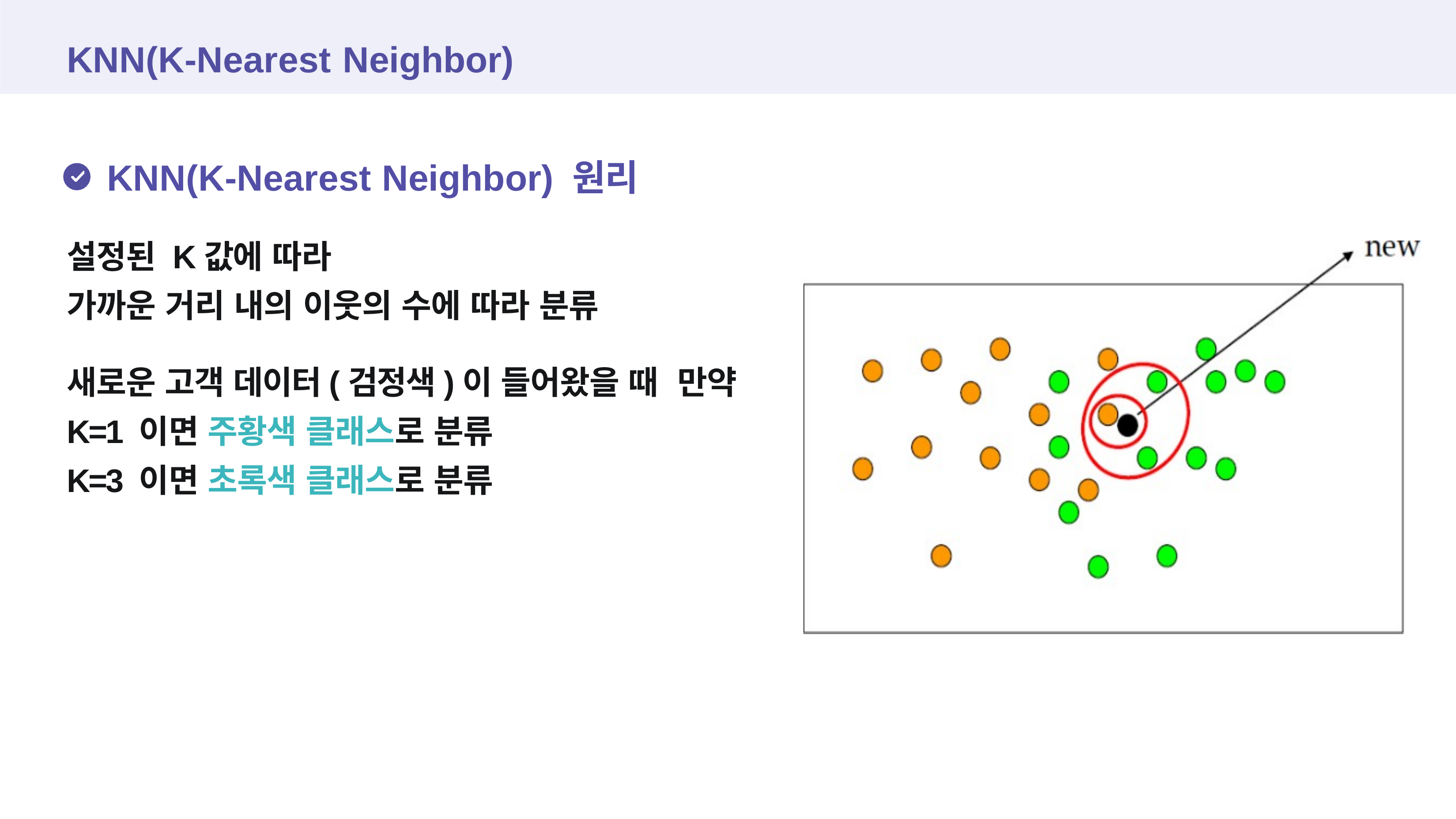

# KNN(K-Nearest Neighbor)
KNN(K-Nearest Neighbor) 원리

설정된 K값에 따라
가까운 거리 내의 이웃의 수에 따라 분류

새로운 고객 데이터(검정색)이 들어왔을 때  만약
K=1 이면 주황색 클래스로 분류
K=3 이면 초록색 클래스로 분류